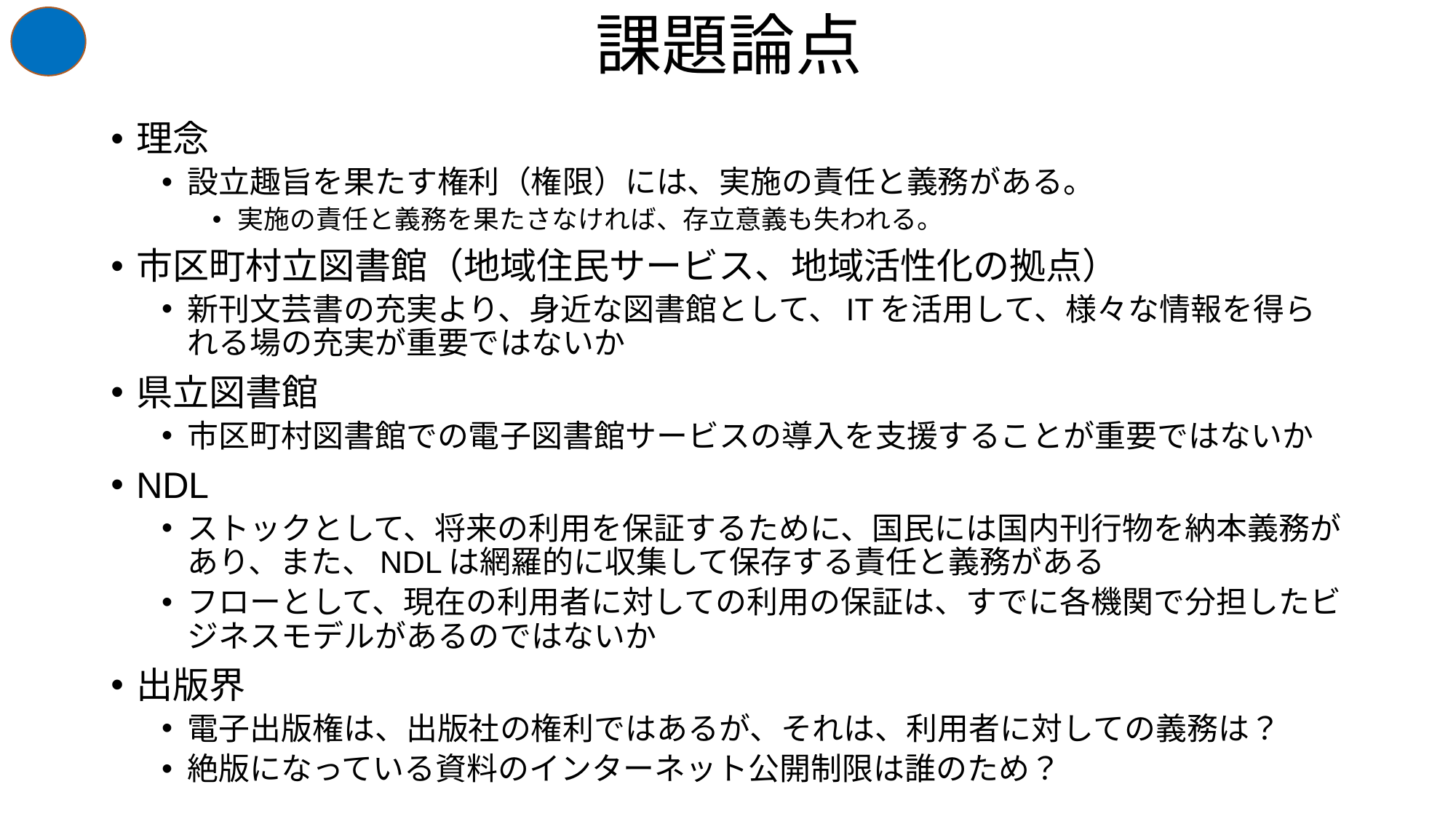

# 課題論点

理念
設立趣旨を果たす権利（権限）には、実施の責任と義務がある。
実施の責任と義務を果たさなければ、存立意義も失われる。
市区町村立図書館（地域住民サービス、地域活性化の拠点）
新刊文芸書の充実より、身近な図書館として、ITを活用して、様々な情報を得られる場の充実が重要ではないか
県立図書館
市区町村図書館での電子図書館サービスの導入を支援することが重要ではないか
NDL
ストックとして、将来の利用を保証するために、国民には国内刊行物を納本義務があり、また、NDLは網羅的に収集して保存する責任と義務がある
フローとして、現在の利用者に対しての利用の保証は、すでに各機関で分担したビジネスモデルがあるのではないか
出版界
電子出版権は、出版社の権利ではあるが、それは、利用者に対しての義務は？
絶版になっている資料のインターネット公開制限は誰のため？